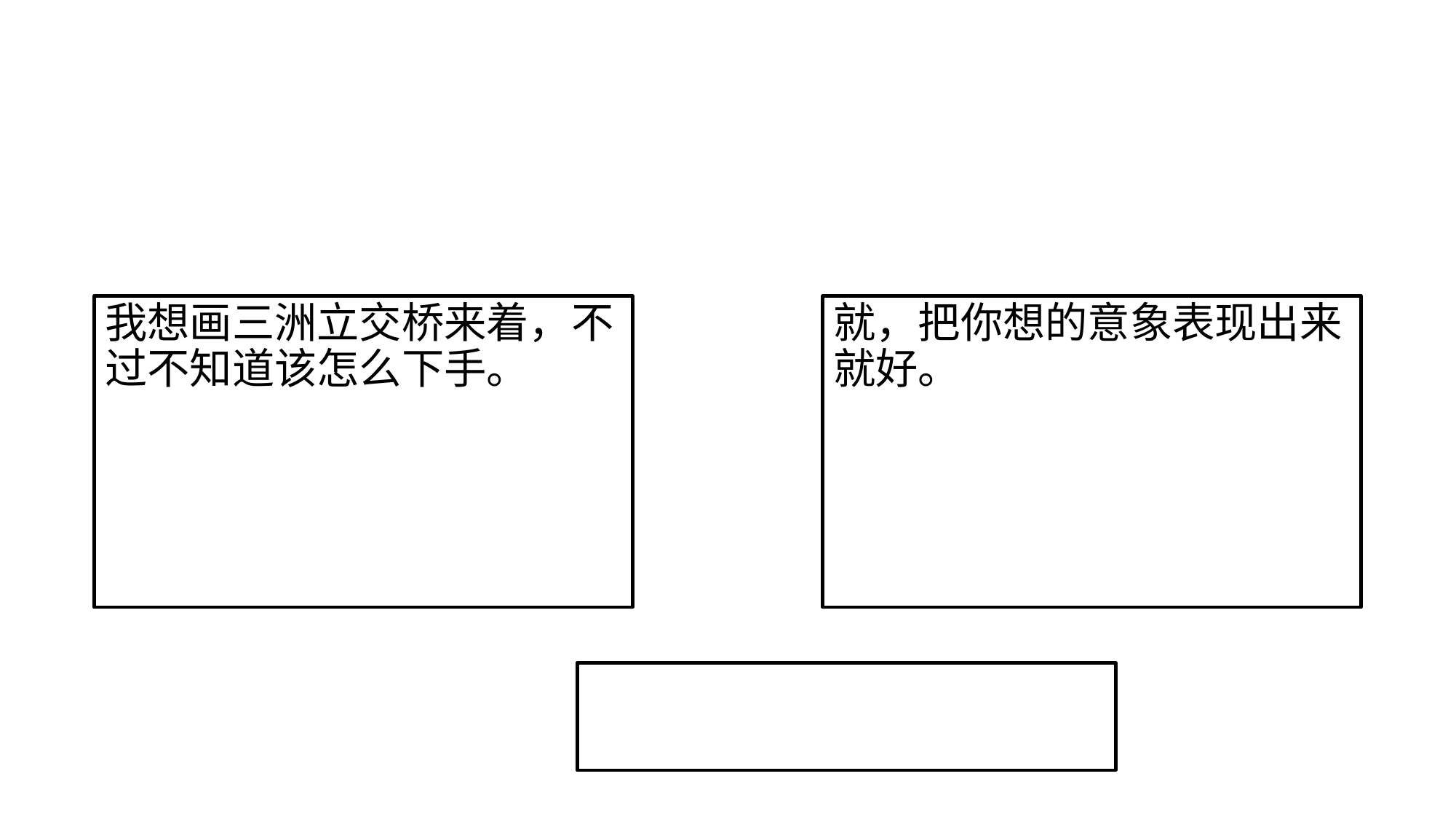

我想画三洲立交桥来着，不过不知道该怎么下手。
就，把你想的意象表现出来就好。